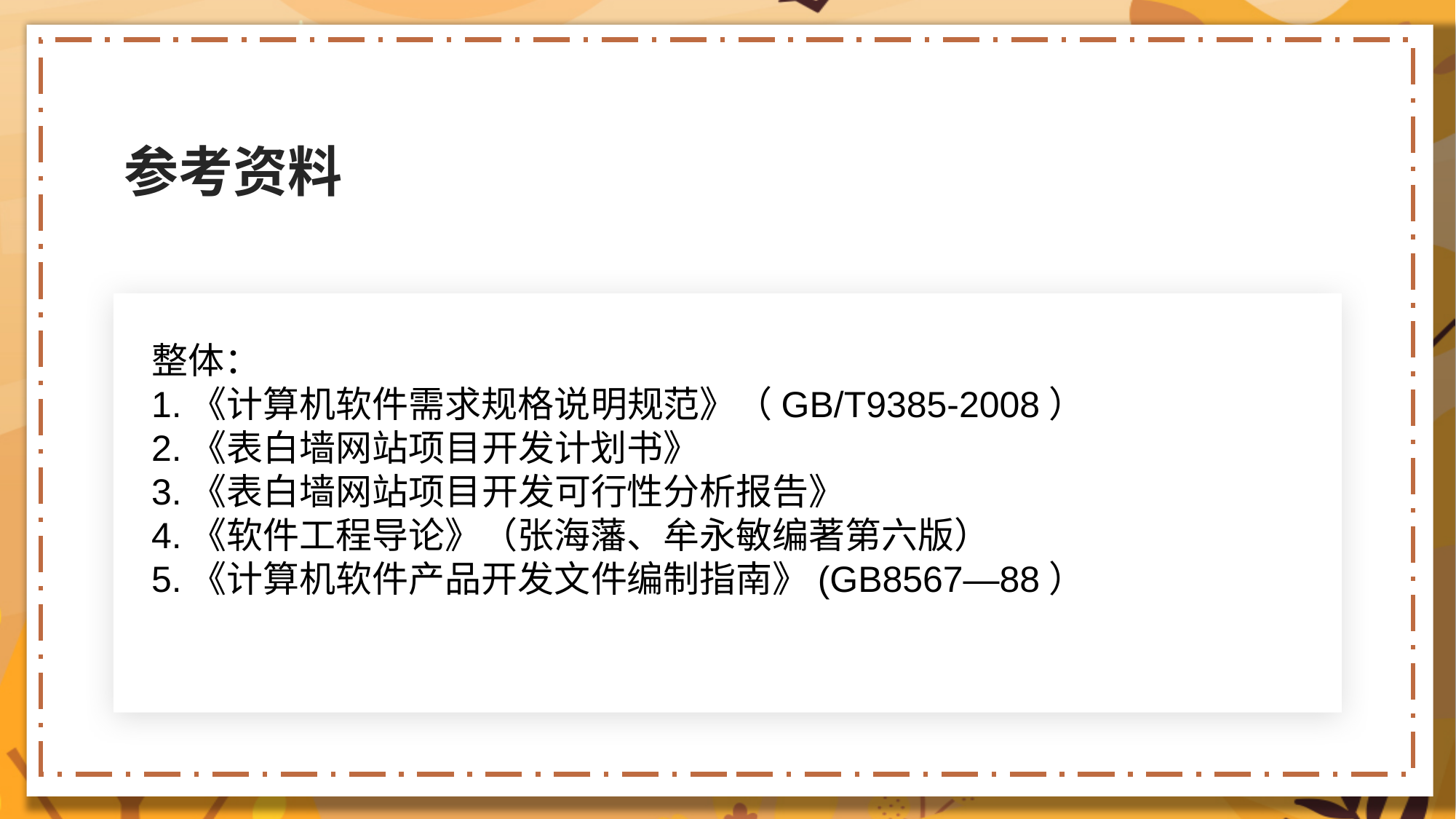

参考资料

整体：
1.《计算机软件需求规格说明规范》（GB/T9385-2008）
2.《表白墙网站项目开发计划书》
3.《表白墙网站项目开发可行性分析报告》
4.《软件工程导论》（张海藩、牟永敏编著第六版）
5.《计算机软件产品开发文件编制指南》(GB8567—88）